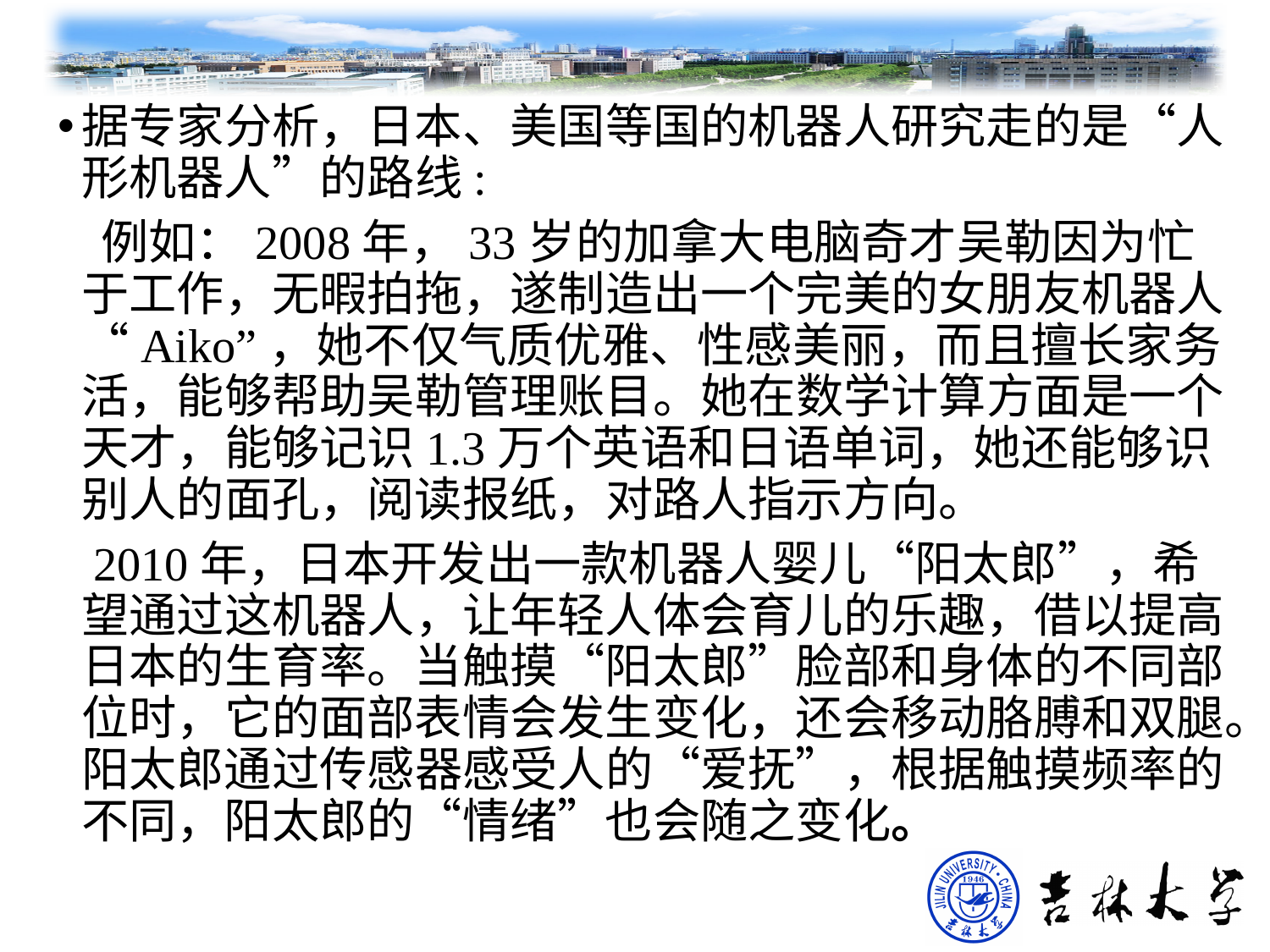

据专家分析，日本、美国等国的机器人研究走的是“人形机器人”的路线:
   例如：2008年，33岁的加拿大电脑奇才吴勒因为忙于工作，无暇拍拖，遂制造出一个完美的女朋友机器人 “Aiko”，她不仅气质优雅、性感美丽，而且擅长家务活，能够帮助吴勒管理账目。她在数学计算方面是一个天才，能够记识1.3万个英语和日语单词，她还能够识别人的面孔，阅读报纸，对路人指示方向。
   2010年，日本开发出一款机器人婴儿“阳太郎”，希望通过这机器人，让年轻人体会育儿的乐趣，借以提高日本的生育率。当触摸“阳太郎”脸部和身体的不同部位时，它的面部表情会发生变化，还会移动胳膊和双腿。阳太郎通过传感器感受人的“爱抚”，根据触摸频率的不同，阳太郎的“情绪”也会随之变化。